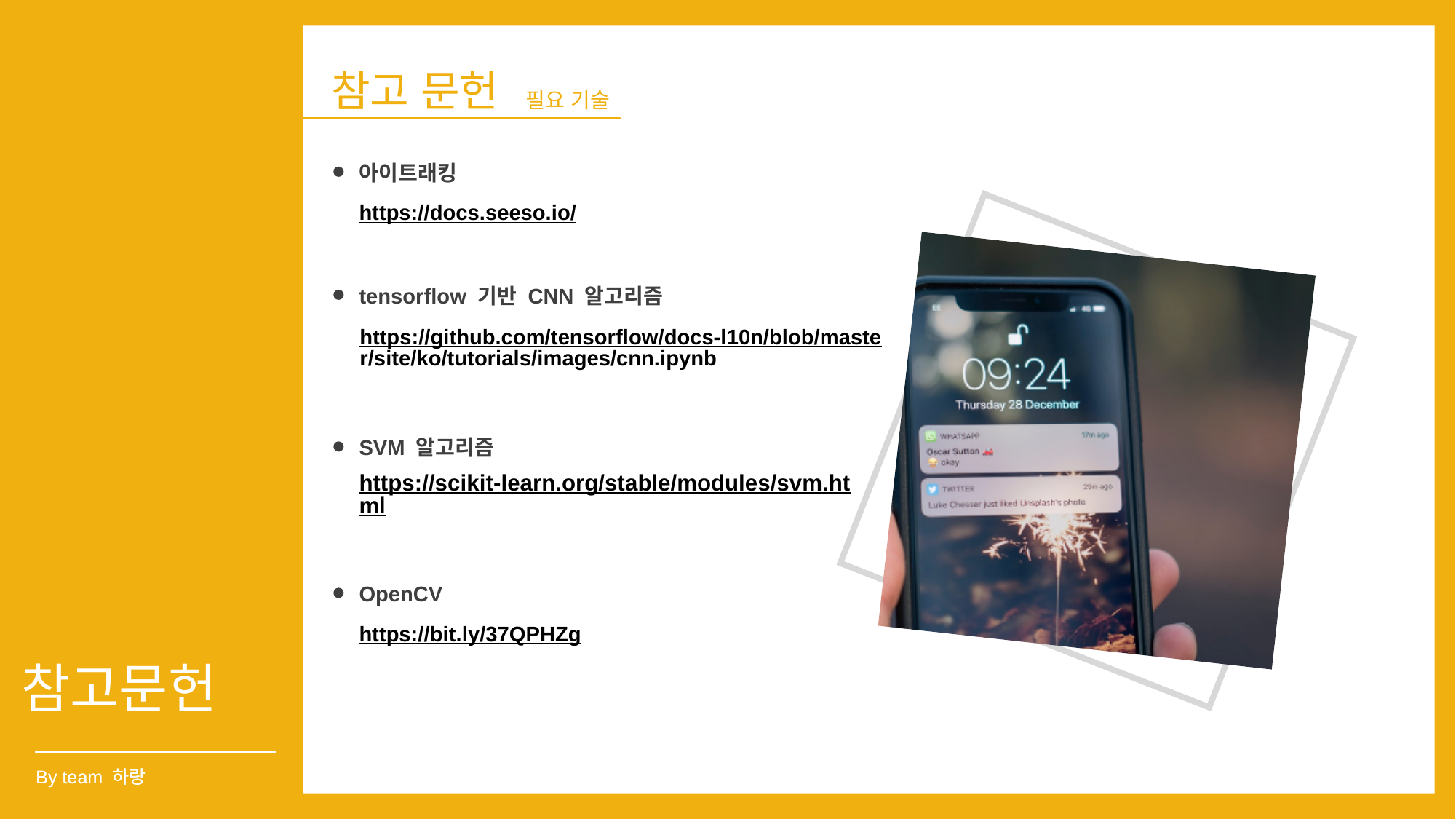

참고 문헌
 필요 기술
아이트래킹

https://docs.seeso.io/

tensorflow 기반 CNN 알고리즘

https://github.com/tensorflow/docs-l10n/blob/master/site/ko/tutorials/images/cnn.ipynb
SVM 알고리즘

https://scikit-learn.org/stable/modules/svm.html
OpenCV

https://bit.ly/37QPHZg
참고문헌

By team 하랑
By team 하랑